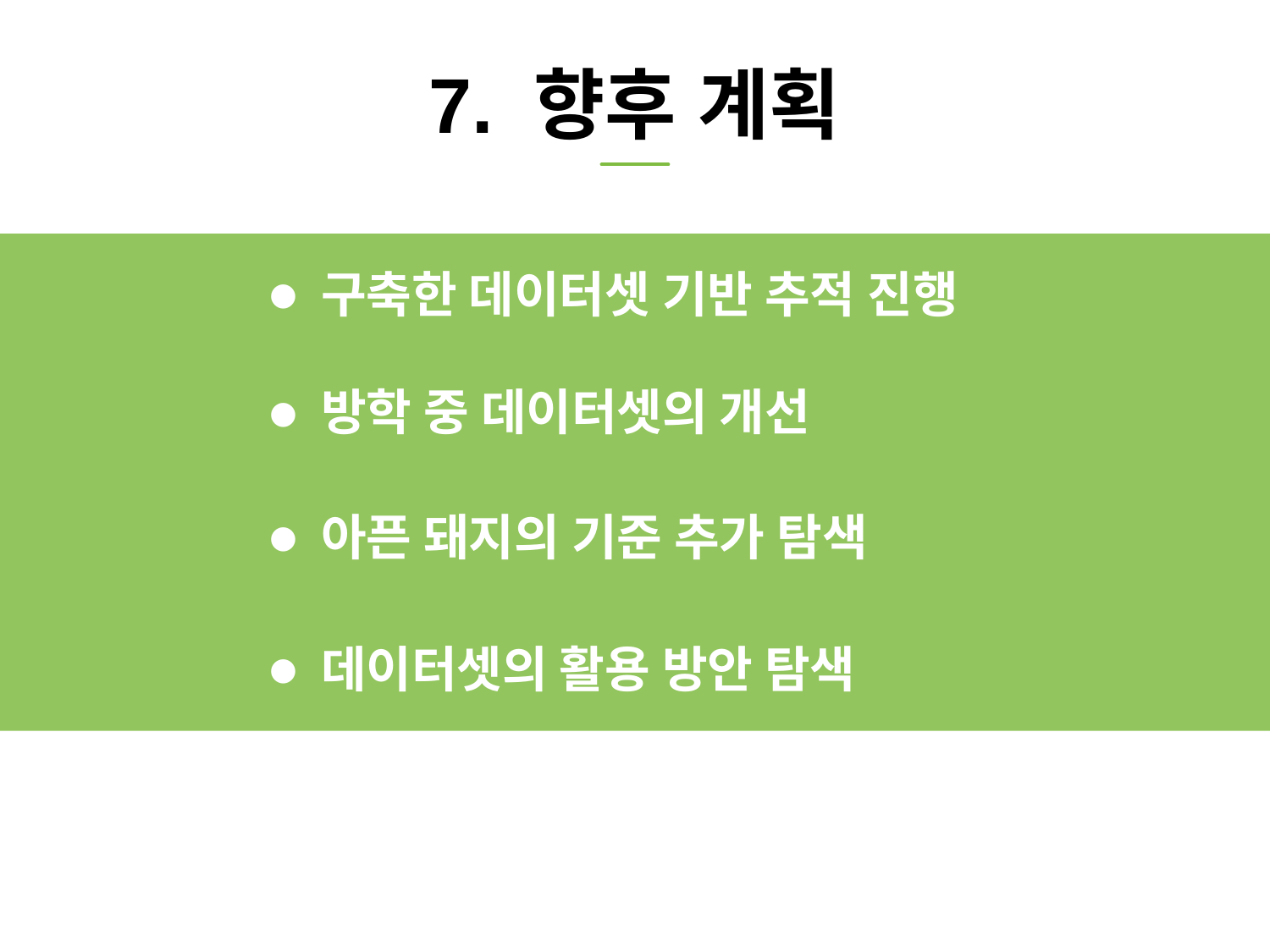

# 7. 향후 계획

구축한 데이터셋 기반 추적 진행

방학 중 데이터셋의 개선

아픈 돼지의 기준 추가 탐색

데이터셋의 활용 방안 탐색